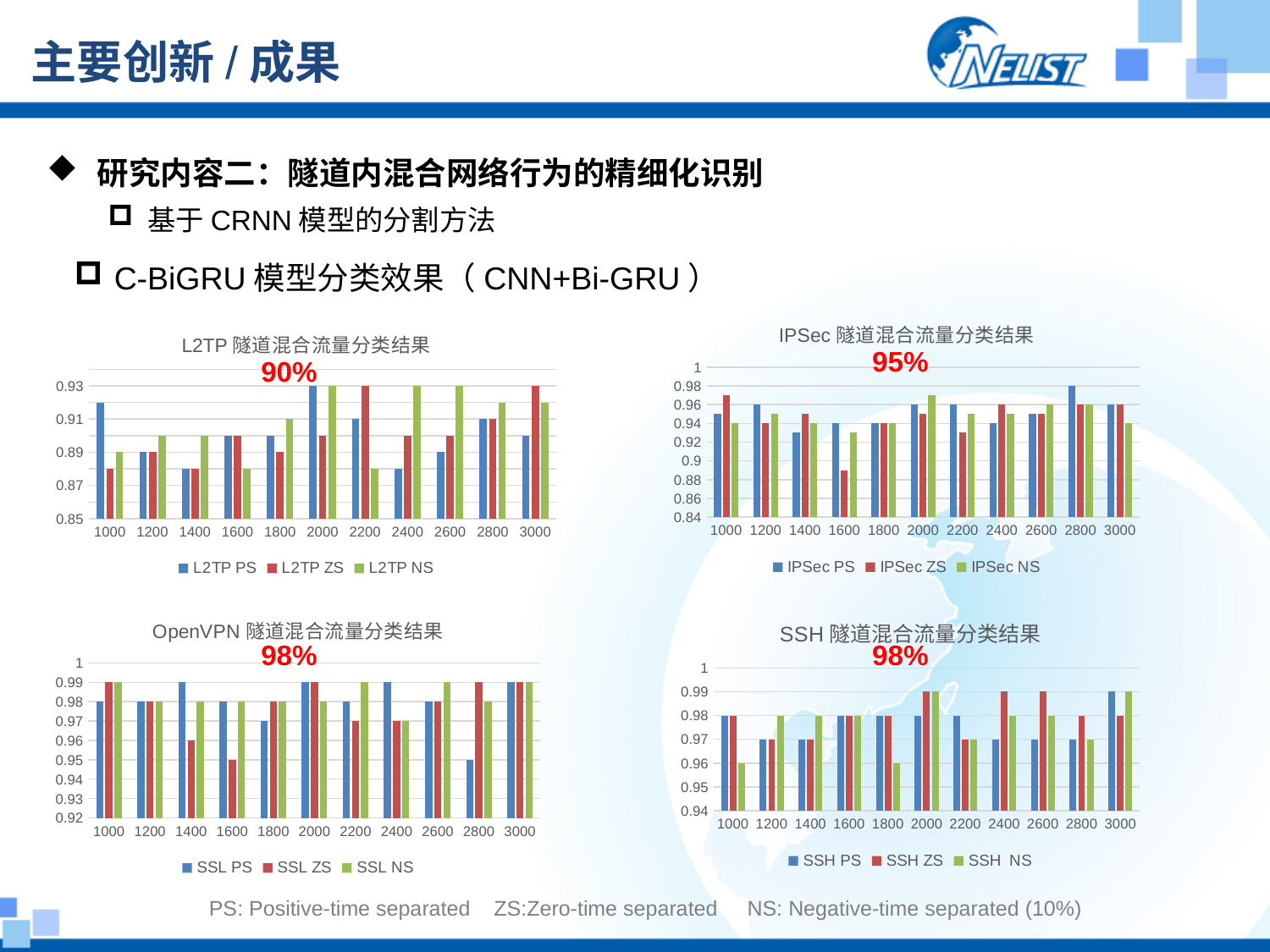

# 主要创新/成果
 研究内容二：隧道内混合网络行为的精细化识别
基于CRNN模型的分割方法
C-BiGRU模型分类效果（CNN+Bi-GRU）

### Chart: IPSec隧道混合流量分类结果

| Category | IPSec PS | IPSec ZS | IPSec NS |
|---|---|---|---|
| 1000 | 0.95 | 0.97 | 0.94 |
| 1200 | 0.96 | 0.94 | 0.95 |
| 1400 | 0.93 | 0.95 | 0.94 |
| 1600 | 0.94 | 0.89 | 0.93 |
| 1800 | 0.94 | 0.94 | 0.94 |
| 2000 | 0.96 | 0.95 | 0.97 |
| 2200 | 0.96 | 0.93 | 0.95 |
| 2400 | 0.94 | 0.96 | 0.95 |
| 2600 | 0.95 | 0.95 | 0.96 |
| 2800 | 0.98 | 0.96 | 0.96 |
| 3000 | 0.96 | 0.96 | 0.94 |

### Chart: L2TP隧道混合流量分类结果

| Category | L2TP PS | L2TP ZS | L2TP NS |
|---|---|---|---|
| 1000 | 0.92 | 0.88 | 0.89 |
| 1200 | 0.89 | 0.89 | 0.9 |
| 1400 | 0.88 | 0.88 | 0.9 |
| 1600 | 0.9 | 0.9 | 0.88 |
| 1800 | 0.9 | 0.89 | 0.91 |
| 2000 | 0.93 | 0.9 | 0.93 |
| 2200 | 0.91 | 0.93 | 0.88 |
| 2400 | 0.88 | 0.9 | 0.93 |
| 2600 | 0.89 | 0.9 | 0.93 |
| 2800 | 0.91 | 0.91 | 0.92 |
| 3000 | 0.9 | 0.93 | 0.92 |
95%
90%

### Chart: OpenVPN隧道混合流量分类结果

| Category | SSL PS | SSL ZS | SSL NS |
|---|---|---|---|
| 1000 | 0.98 | 0.99 | 0.99 |
| 1200 | 0.98 | 0.98 | 0.98 |
| 1400 | 0.99 | 0.96 | 0.98 |
| 1600 | 0.98 | 0.95 | 0.98 |
| 1800 | 0.97 | 0.98 | 0.98 |
| 2000 | 0.99 | 0.99 | 0.98 |
| 2200 | 0.98 | 0.97 | 0.99 |
| 2400 | 0.99 | 0.97 | 0.97 |
| 2600 | 0.98 | 0.98 | 0.99 |
| 2800 | 0.95 | 0.99 | 0.98 |
| 3000 | 0.99 | 0.99 | 0.99 |

### Chart: SSH隧道混合流量分类结果

| Category | SSH PS | SSH ZS | SSH  NS |
|---|---|---|---|
| 1000 | 0.98 | 0.98 | 0.96 |
| 1200 | 0.97 | 0.97 | 0.98 |
| 1400 | 0.97 | 0.97 | 0.98 |
| 1600 | 0.98 | 0.98 | 0.98 |
| 1800 | 0.98 | 0.98 | 0.96 |
| 2000 | 0.98 | 0.99 | 0.99 |
| 2200 | 0.98 | 0.97 | 0.97 |
| 2400 | 0.97 | 0.99 | 0.98 |
| 2600 | 0.97 | 0.99 | 0.98 |
| 2800 | 0.97 | 0.98 | 0.97 |
| 3000 | 0.99 | 0.98 | 0.99 |
98%
98%
34
PS: Positive-time separated    ZS:Zero-time separated     NS: Negative-time separated (10%)